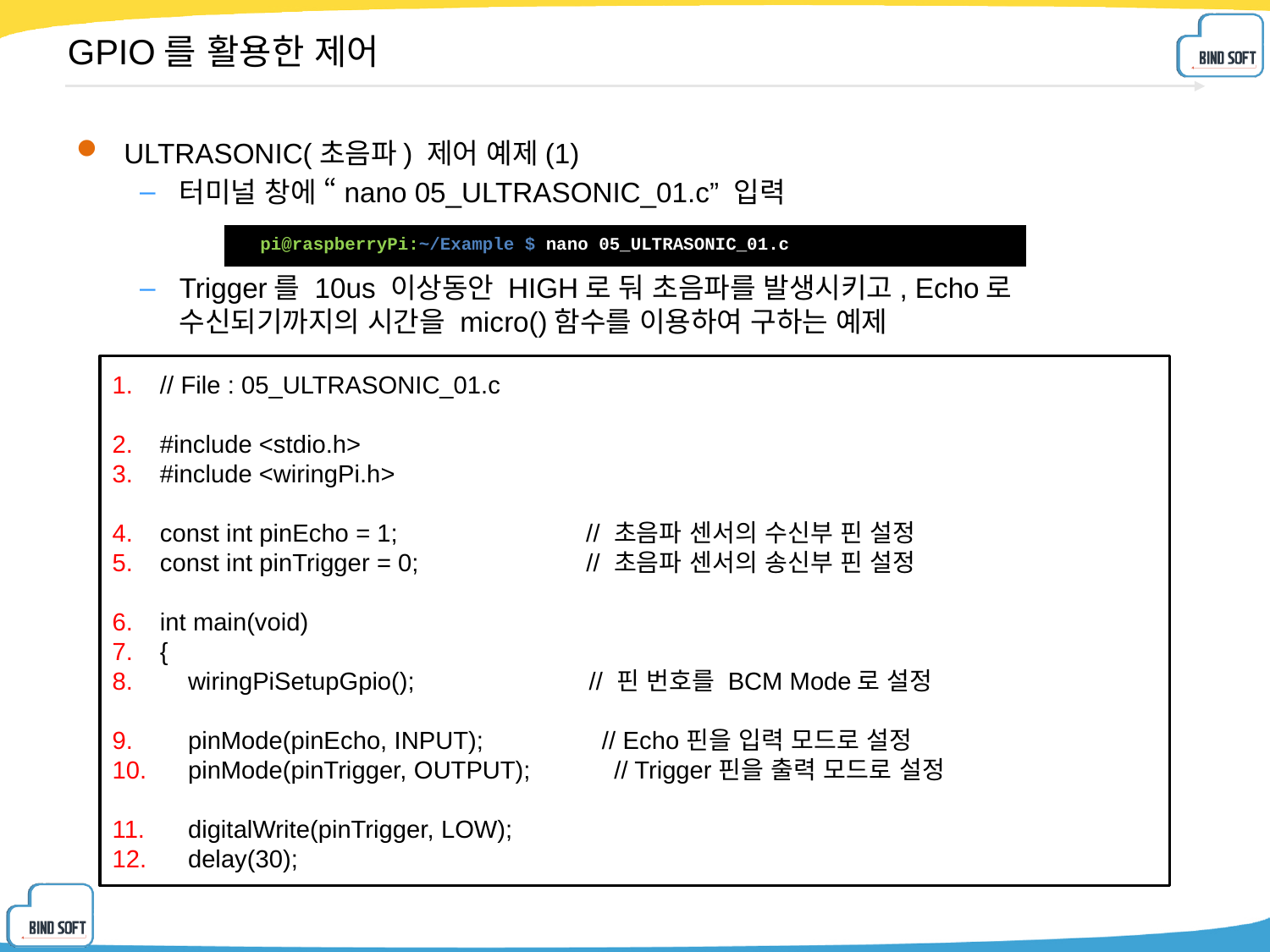

# GPIO를 활용한 제어
ULTRASONIC(초음파) 제어 예제(1)
터미널 창에 “nano 05_ULTRASONIC_01.c” 입력

Trigger를 10us 이상동안 HIGH로 둬 초음파를 발생시키고, Echo로 수신되기까지의 시간을 micro()함수를 이용하여 구하는 예제

| pi@raspberryPi:~/Example $ nano 05\_ULTRASONIC\_01.c |
| --- |
// File : 05_ULTRASONIC_01.c

#include <stdio.h>
#include <wiringPi.h>

const int pinEcho = 1;                           // 초음파 센서의 수신부 핀 설정
const int pinTrigger = 0;                        // 초음파 센서의 송신부 핀 설정

int main(void)
{
    wiringPiSetupGpio();                         // 핀 번호를 BCM Mode로 설정

    pinMode(pinEcho, INPUT);                 // Echo핀을 입력 모드로 설정
    pinMode(pinTrigger, OUTPUT);            // Trigger핀을 출력 모드로 설정

    digitalWrite(pinTrigger, LOW);
    delay(30);